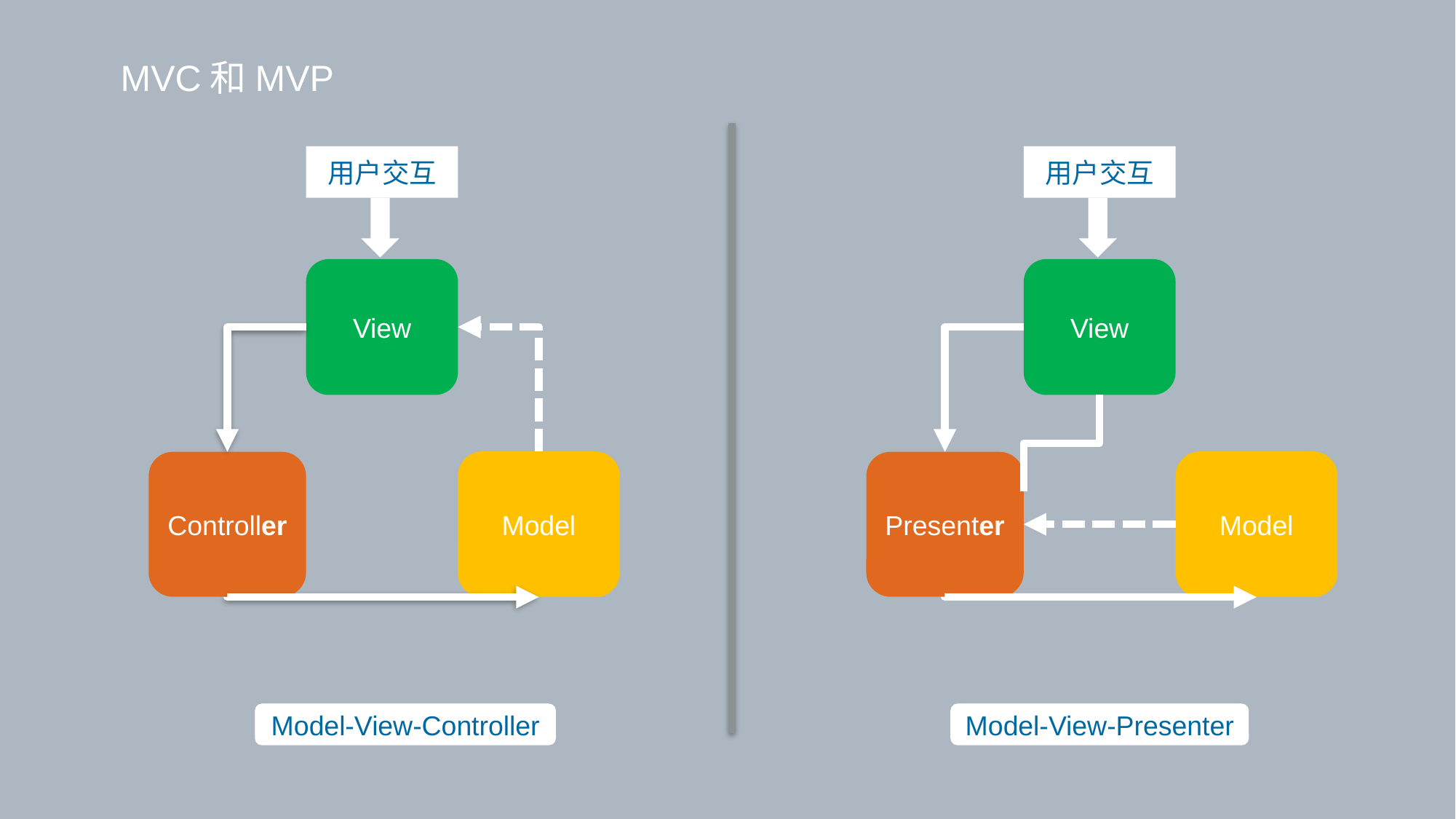

MVC和MVP
用户交互

用户交互

View
View
Model
Model
Controller
Presenter
Model-View-Controller
Model-View-Presenter